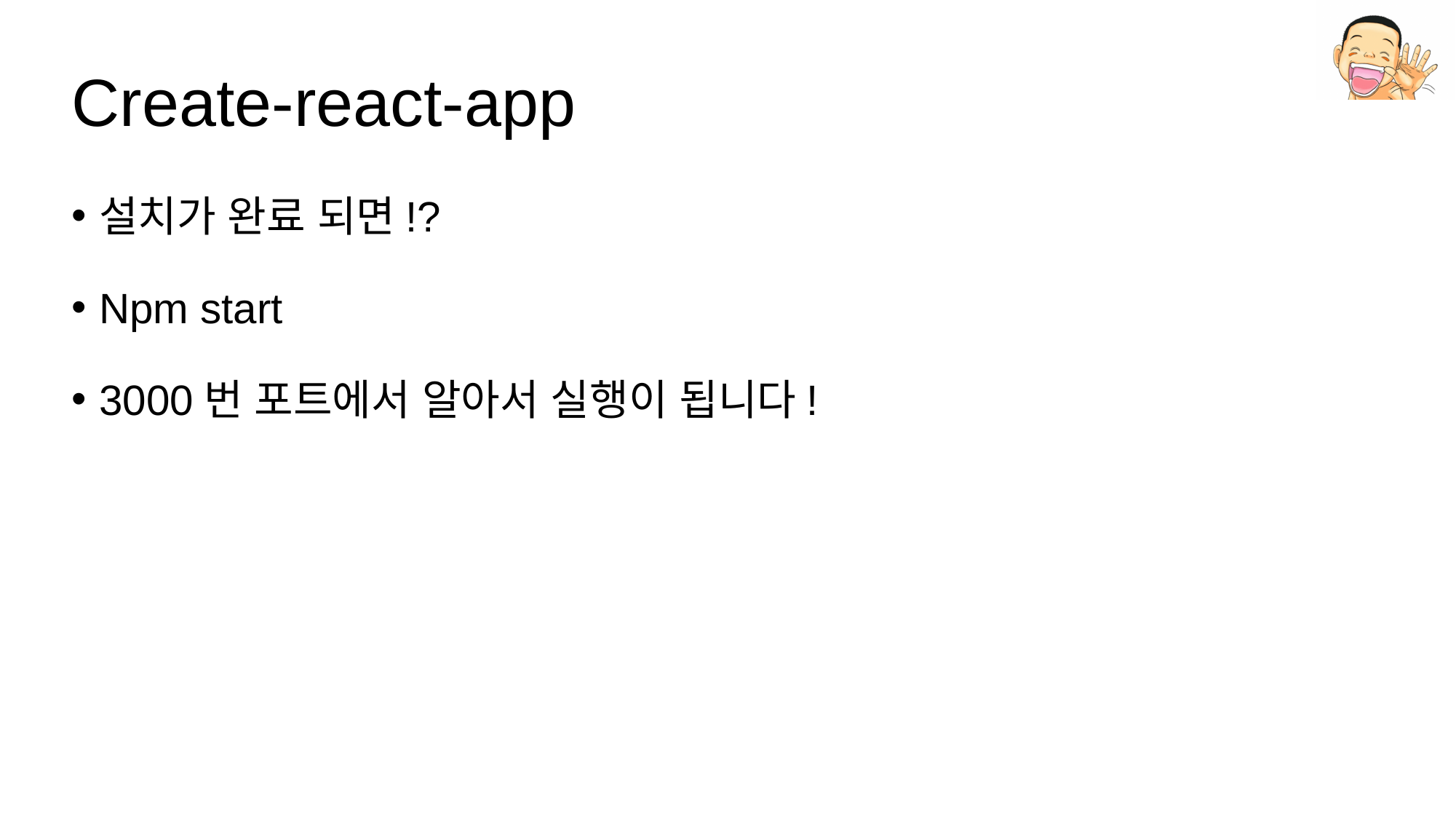

# Create-react-app
설치가 완료 되면!?
Npm start
3000번 포트에서 알아서 실행이 됩니다!